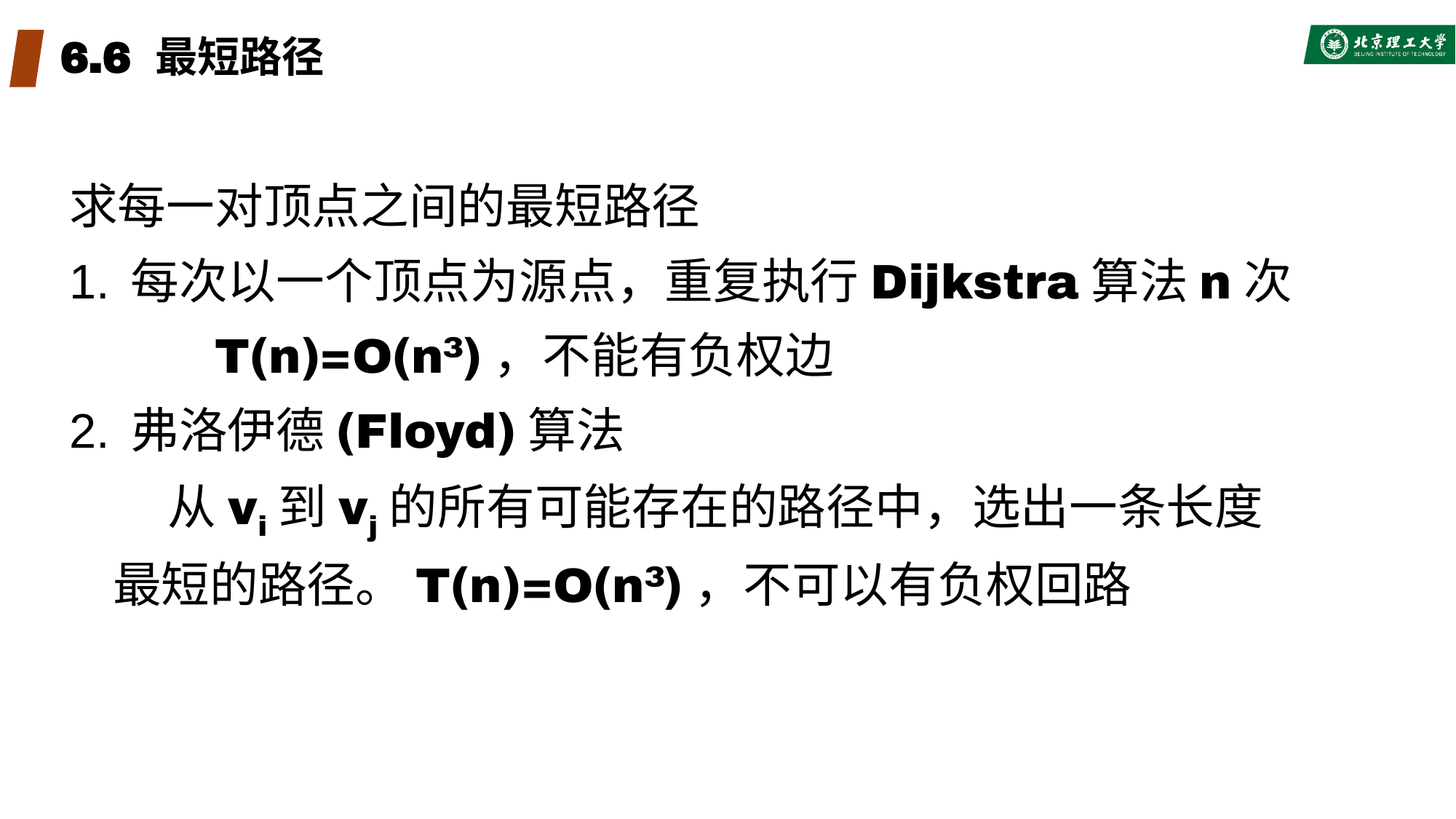

# 6.6 最短路径
求每一对顶点之间的最短路径
每次以一个顶点为源点，重复执行Dijkstra算法n次
         T(n)=O(n³)，不能有负权边
弗洛伊德(Floyd)算法
	    从vi到vj的所有可能存在的路径中，选出一条长度最短的路径。T(n)=O(n³)，不可以有负权回路